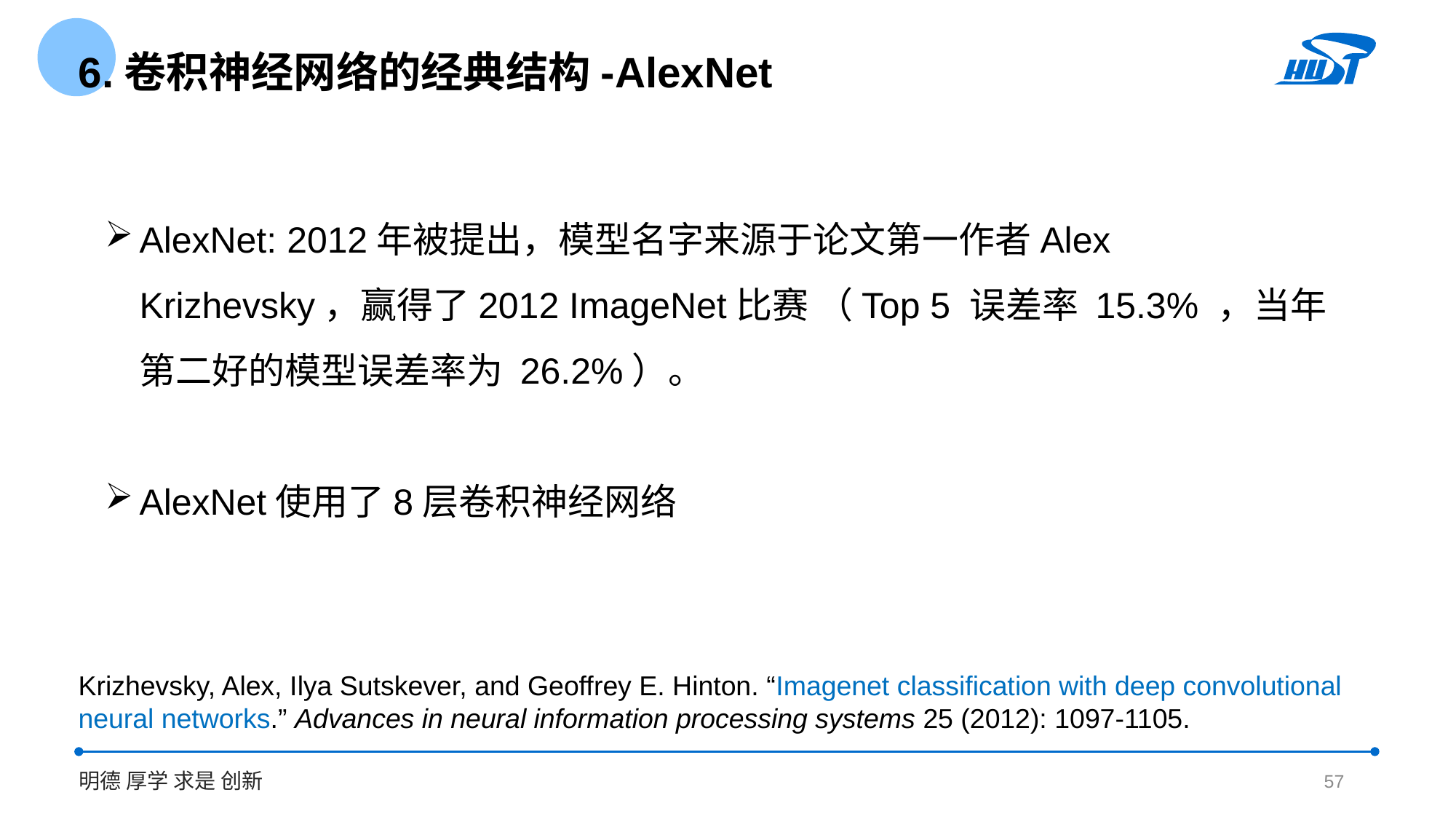

6.卷积神经网络的经典结构-AlexNet
AlexNet: 2012年被提出，模型名字来源于论文第一作者Alex Krizhevsky，赢得了2012 ImageNet比赛 （Top 5 误差率 15.3% ，当年第二好的模型误差率为 26.2%）。

AlexNet使用了8层卷积神经网络
Krizhevsky, Alex, Ilya Sutskever, and Geoffrey E. Hinton. “Imagenet classification with deep convolutional neural networks.” Advances in neural information processing systems 25 (2012): 1097-1105.
57